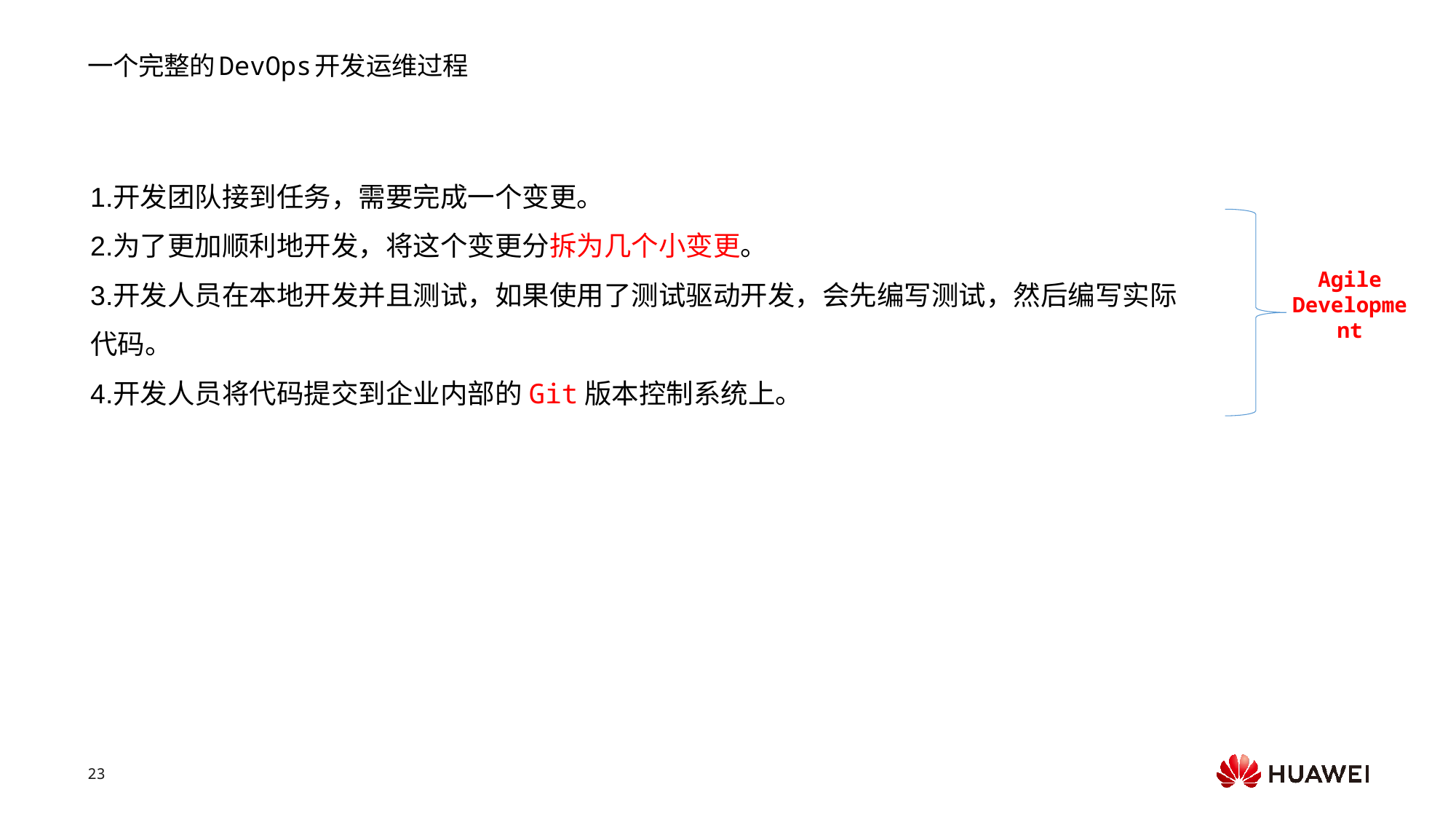

# 一个完整的DevOps开发运维过程
开发团队接到任务，需要完成一个变更。
为了更加顺利地开发，将这个变更分拆为几个小变更。
开发人员在本地开发并且测试，如果使用了测试驱动开发，会先编写测试，然后编写实际代码。
开发人员将代码提交到企业内部的Git版本控制系统上。

Agile Development